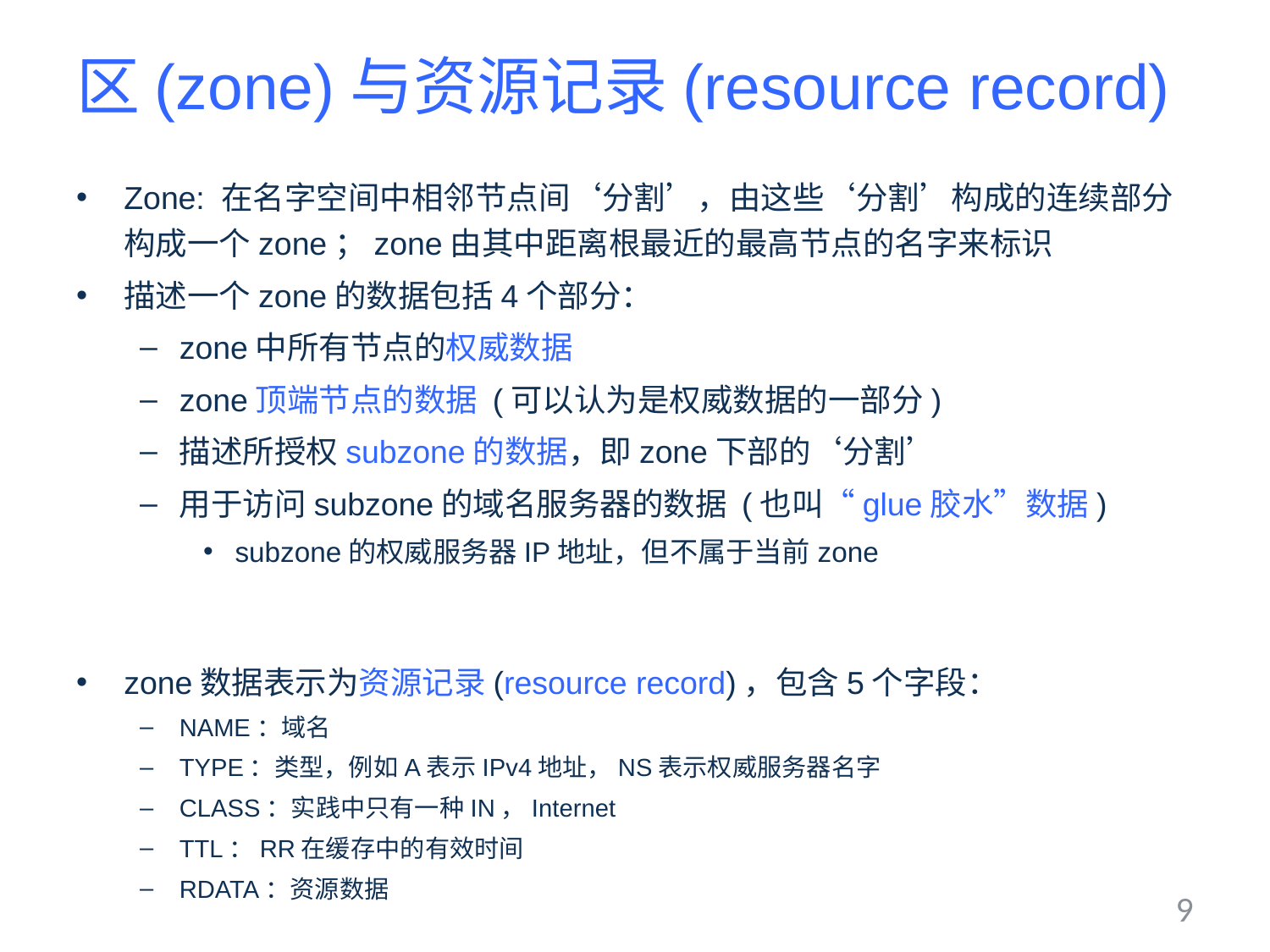

# 区(zone)与资源记录(resource record)
Zone: 在名字空间中相邻节点间‘分割’，由这些‘分割’构成的连续部分构成一个zone；zone由其中距离根最近的最高节点的名字来标识
描述一个zone的数据包括4个部分：
zone中所有节点的权威数据
zone顶端节点的数据 (可以认为是权威数据的一部分)
描述所授权subzone的数据，即zone下部的‘分割’
用于访问subzone的域名服务器的数据 (也叫“glue胶水”数据)
subzone的权威服务器IP地址，但不属于当前zone

zone数据表示为资源记录(resource record)，包含5个字段：
NAME：域名
TYPE：类型，例如A表示IPv4地址，NS表示权威服务器名字
CLASS：实践中只有一种IN，Internet
TTL：RR在缓存中的有效时间
RDATA：资源数据

9